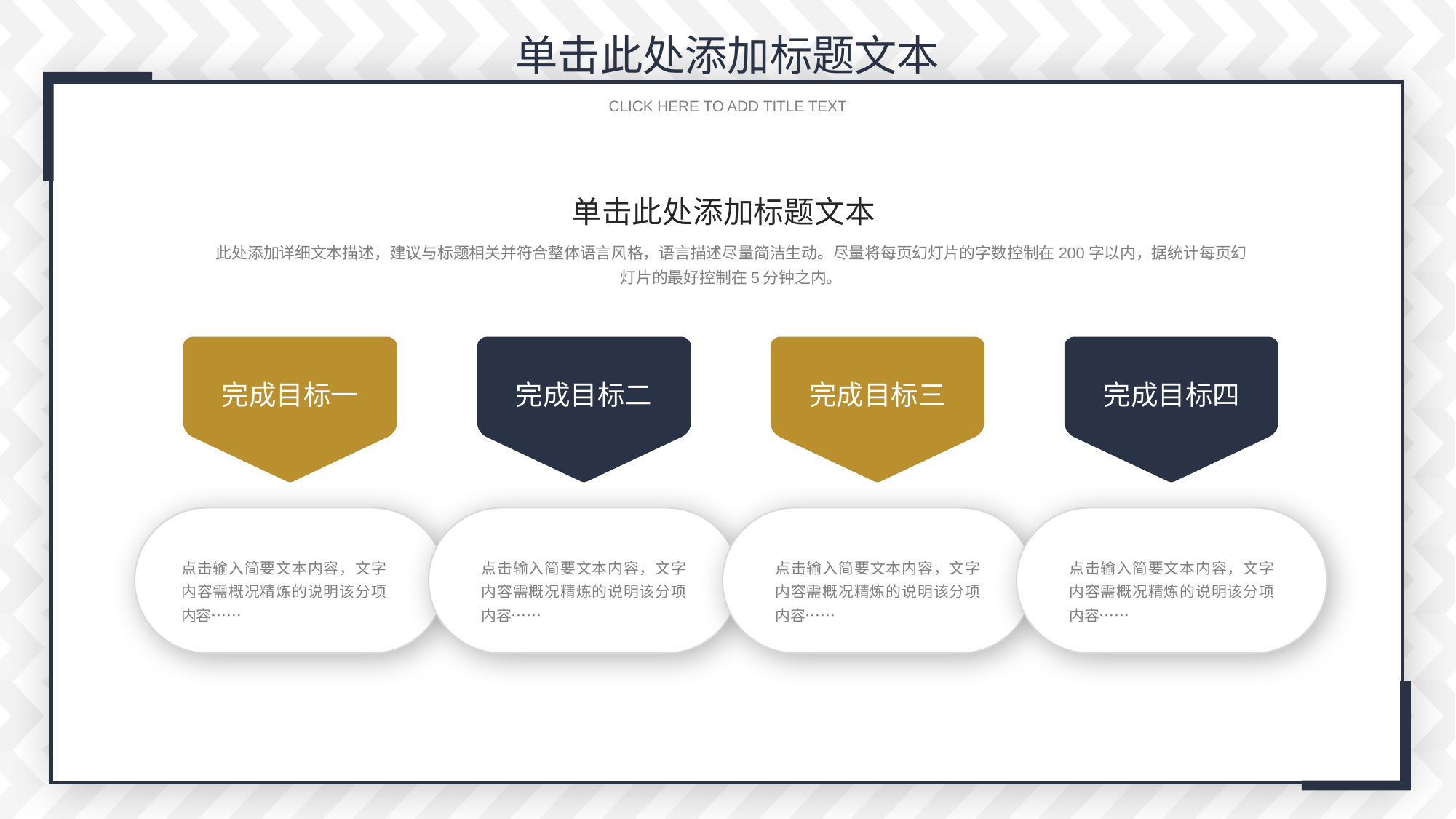

单击此处添加标题文本
 CLICK HERE TO ADD TITLE TEXT
单击此处添加标题文本
此处添加详细文本描述，建议与标题相关并符合整体语言风格，语言描述尽量简洁生动。尽量将每页幻灯片的字数控制在200字以内，据统计每页幻灯片的最好控制在5分钟之内。

完成目标一

完成目标二

完成目标三

完成目标四

点击输入简要文本内容，文字内容需概况精炼的说明该分项内容……

点击输入简要文本内容，文字内容需概况精炼的说明该分项内容……

点击输入简要文本内容，文字内容需概况精炼的说明该分项内容……

点击输入简要文本内容，文字内容需概况精炼的说明该分项内容……